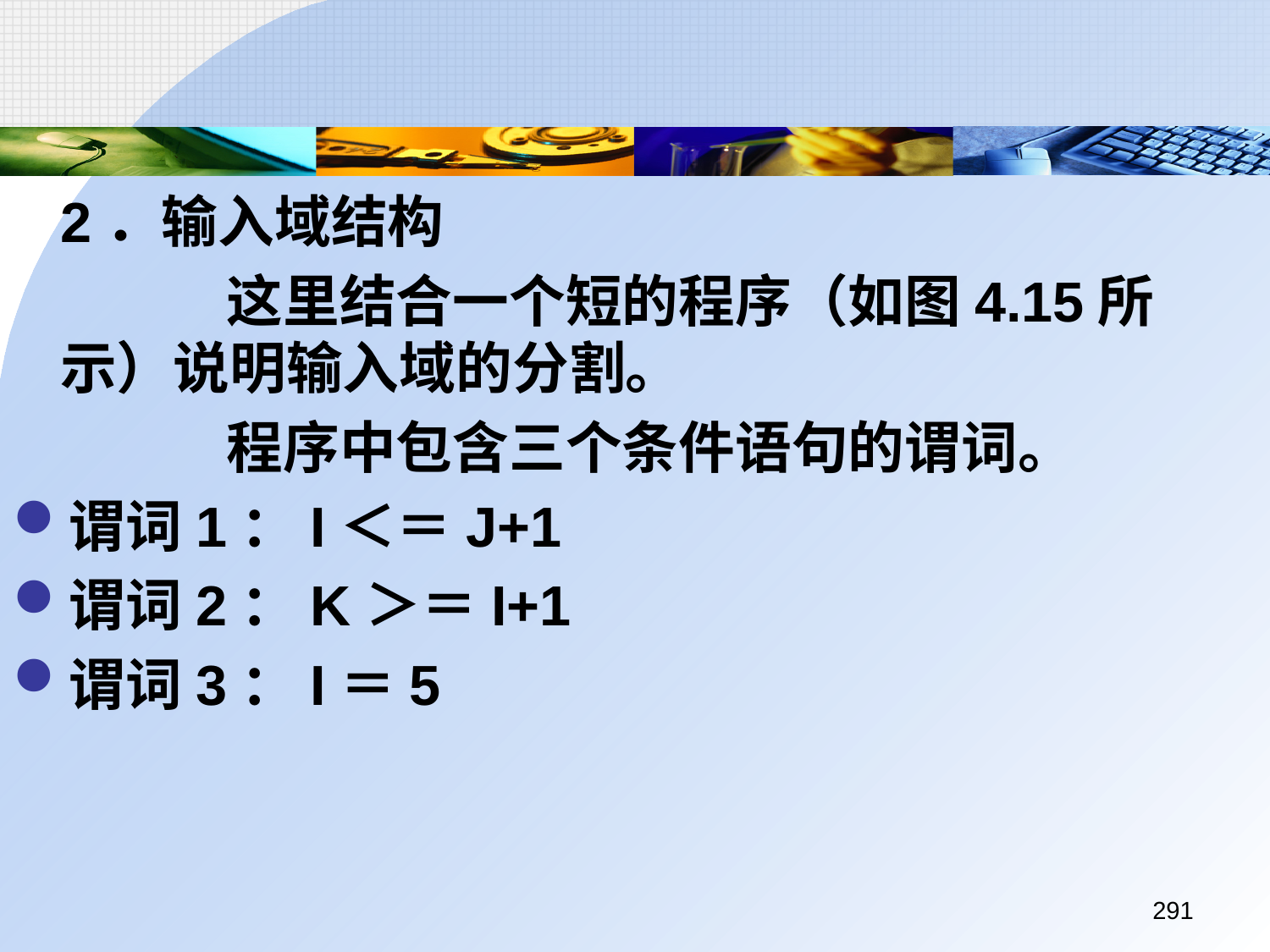

2．输入域结构
		  这里结合一个短的程序（如图4.15所示）说明输入域的分割。
		  程序中包含三个条件语句的谓词。
谓词1：I＜＝J+1
谓词2：K＞＝I+1
谓词3：I＝5

291